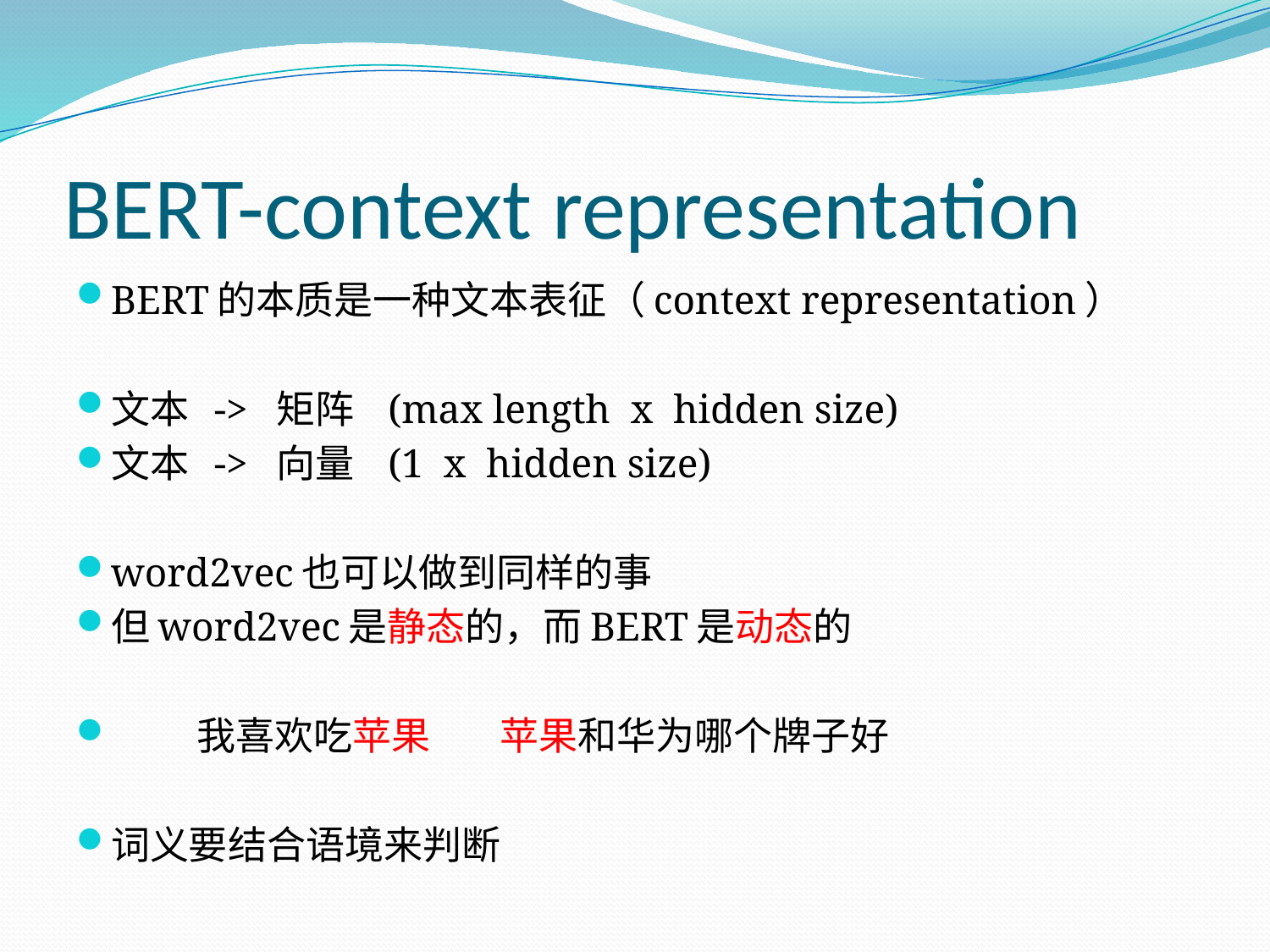

# BERT-context representation
BERT的本质是一种文本表征（context representation）

文本  ->  矩阵   (max length  x  hidden size)
文本  ->  向量   (1  x  hidden size)

word2vec也可以做到同样的事
但word2vec是静态的，而BERT是动态的

         我喜欢吃苹果        苹果和华为哪个牌子好

词义要结合语境来判断